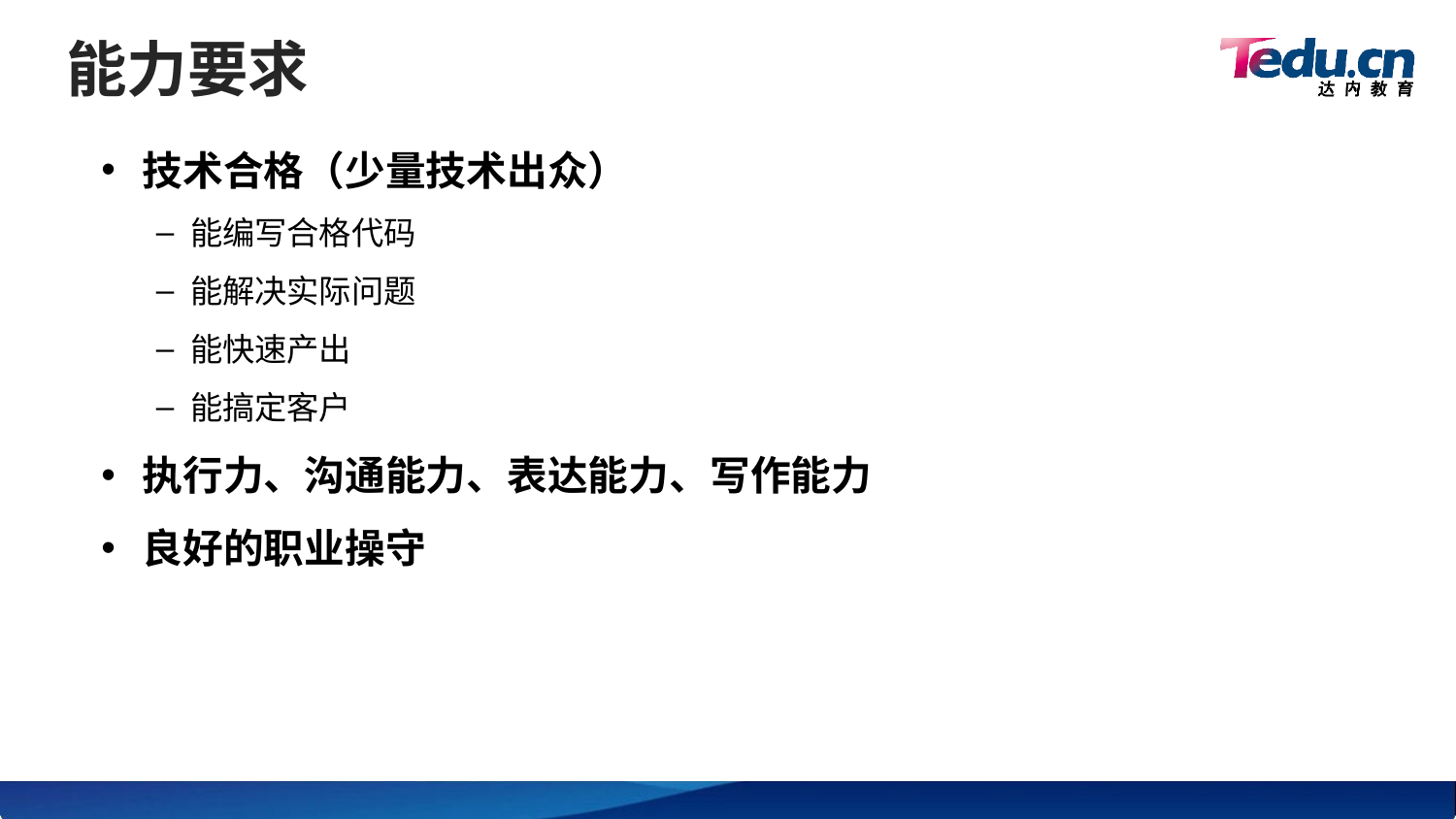

# 能力要求
技术合格（少量技术出众）
能编写合格代码
能解决实际问题
能快速产出
能搞定客户
执行力、沟通能力、表达能力、写作能力
良好的职业操守